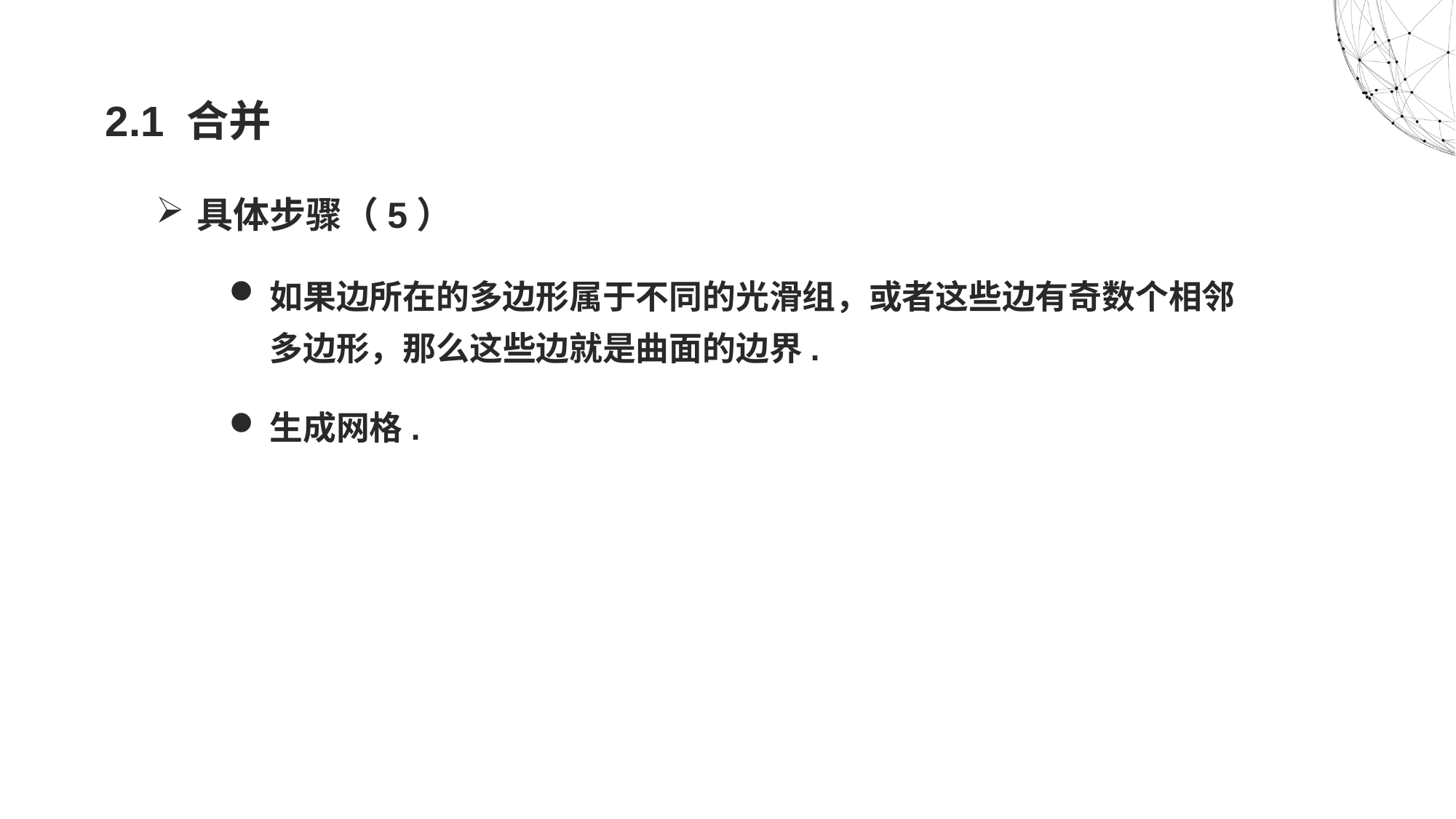

# 2.1 合并
具体步骤（5）
如果边所在的多边形属于不同的光滑组，或者这些边有奇数个相邻多边形，那么这些边就是曲面的边界.
生成网格.